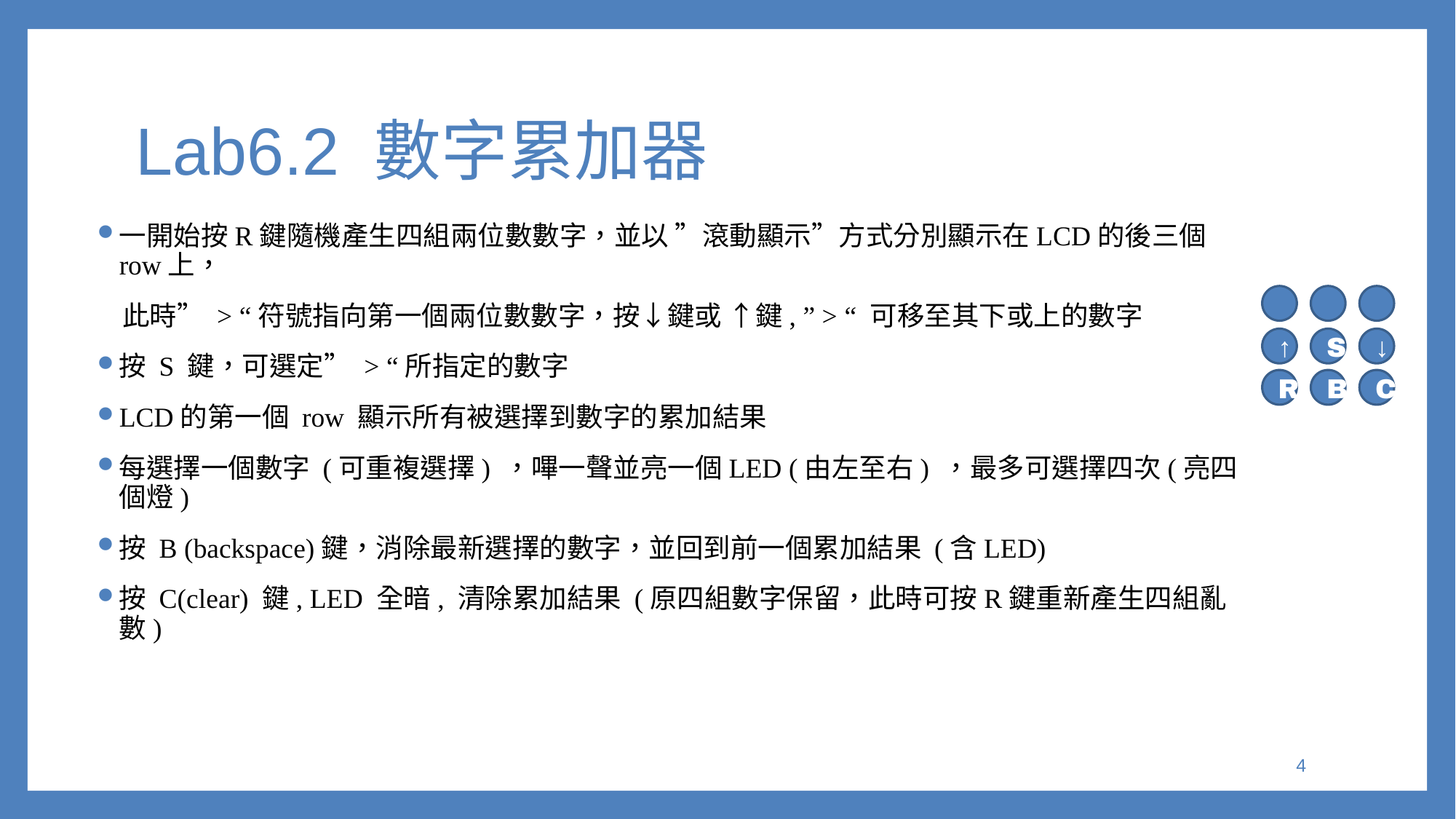

# Lab6.2 數字累加器
一開始按R鍵隨機產生四組兩位數數字，並以 ”滾動顯示”方式分別顯示在LCD的後三個 row上，
   此時” > “符號指向第一個兩位數數字，按↓鍵或 ↑鍵, ” > “ 可移至其下或上的數字
按 S 鍵，可選定” > “所指定的數字
LCD的第一個 row 顯示所有被選擇到數字的累加結果
每選擇一個數字 (可重複選擇) ，嗶一聲並亮一個LED (由左至右) ，最多可選擇四次(亮四個燈)
按 B (backspace)鍵，消除最新選擇的數字，並回到前一個累加結果 (含LED)
按 C(clear) 鍵, LED 全暗, 清除累加結果 (原四組數字保留，此時可按R鍵重新產生四組亂數)

↑
S
↓
R
B
C
4